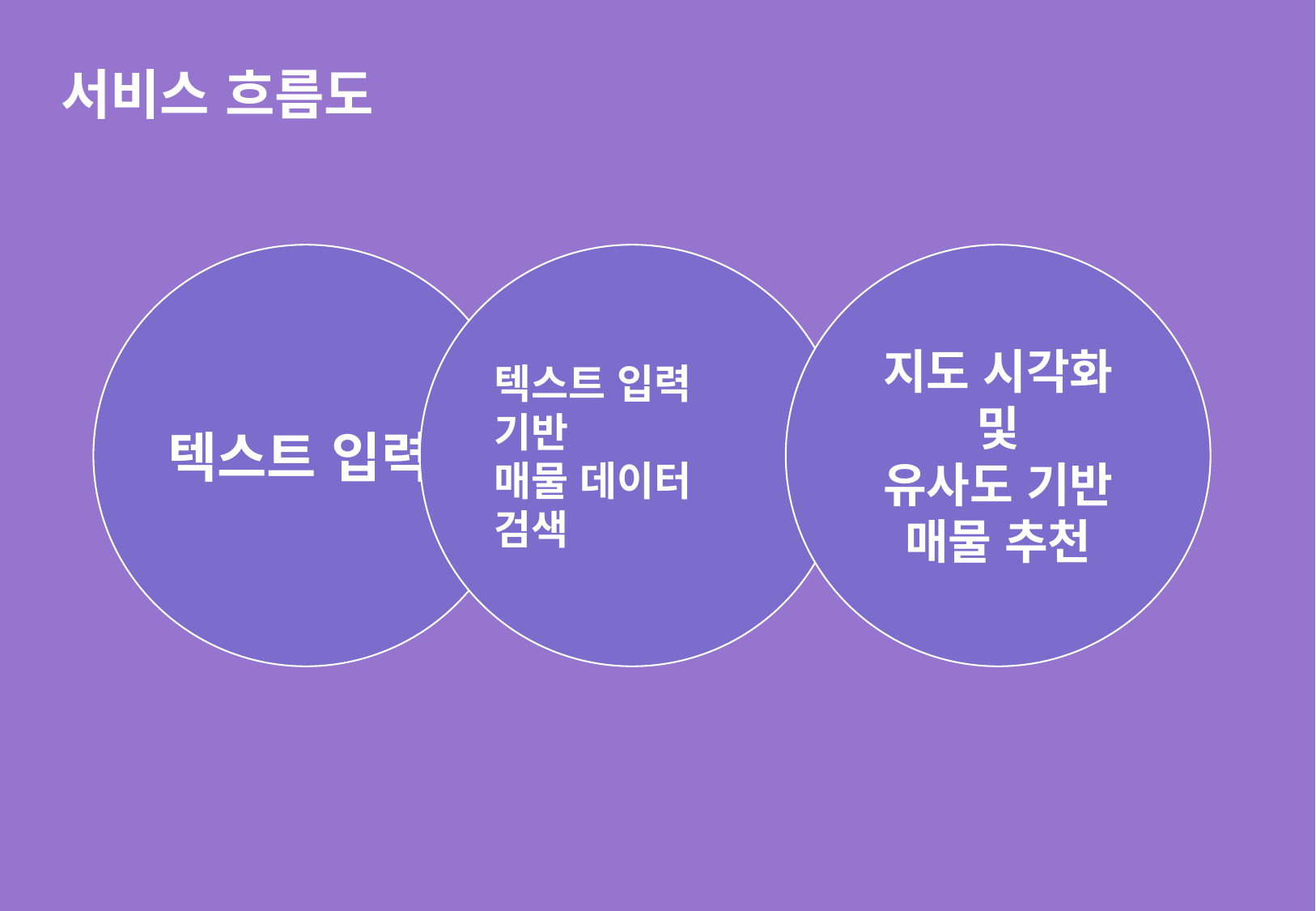

서비스 흐름도
텍스트 입력
텍스트 입력 기반
매물 데이터 검색
지도 시각화 및
유사도 기반 매물 추천